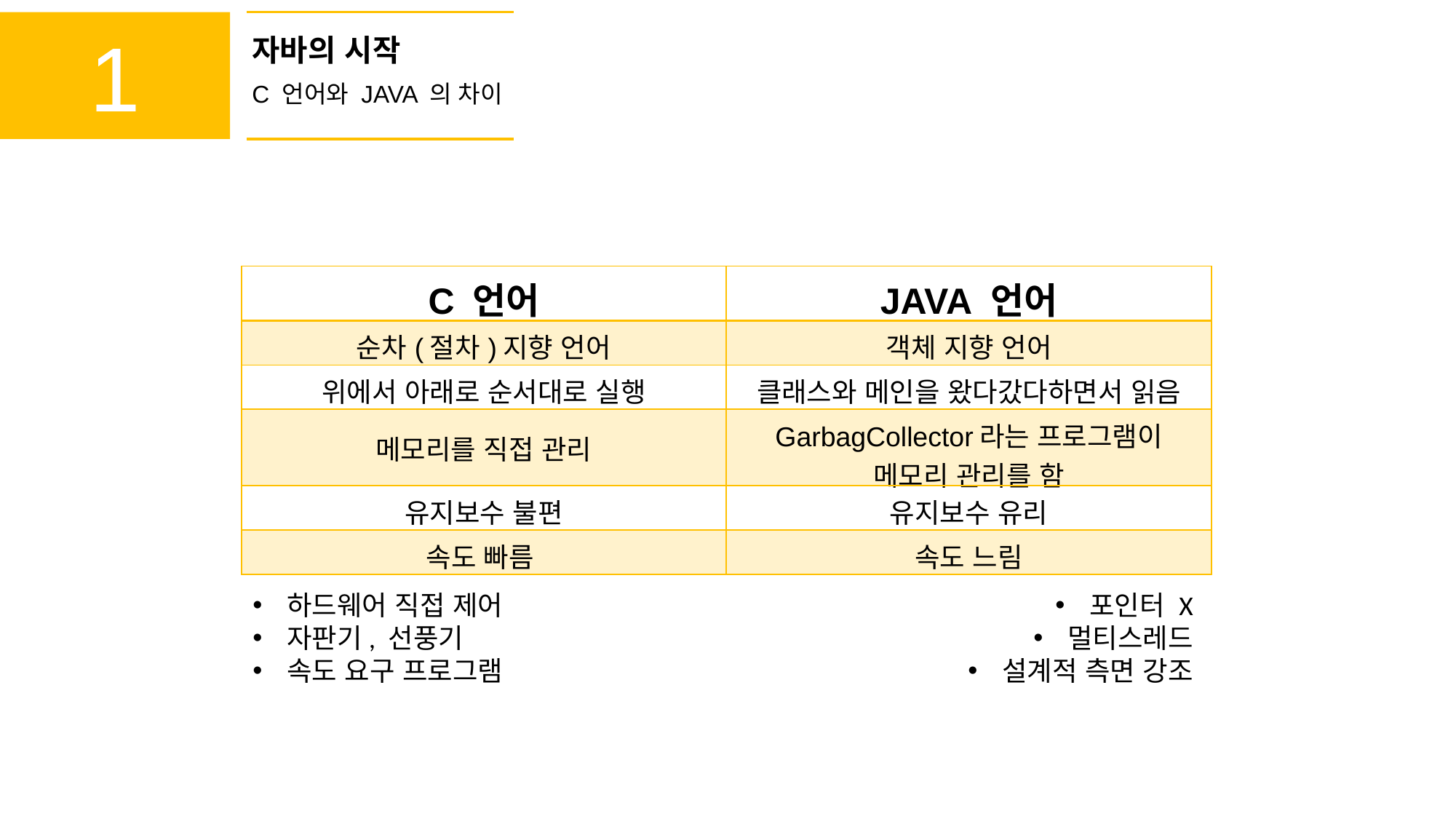

1
자바의 시작
C 언어와 JAVA 의 차이
| C 언어 | JAVA 언어 |
| --- | --- |
| 순차(절차)지향 언어 | 객체 지향 언어 |
| 위에서 아래로 순서대로 실행 | 클래스와 메인을 왔다갔다하면서 읽음 |
| 메모리를 직접 관리 | GarbagCollector라는 프로그램이 메모리 관리를 함 |
| 유지보수 불편 | 유지보수 유리 |
| 속도 빠름 | 속도 느림 |
하드웨어 직접 제어
자판기, 선풍기
속도 요구 프로그램
포인터 X
멀티스레드
설계적 측면 강조